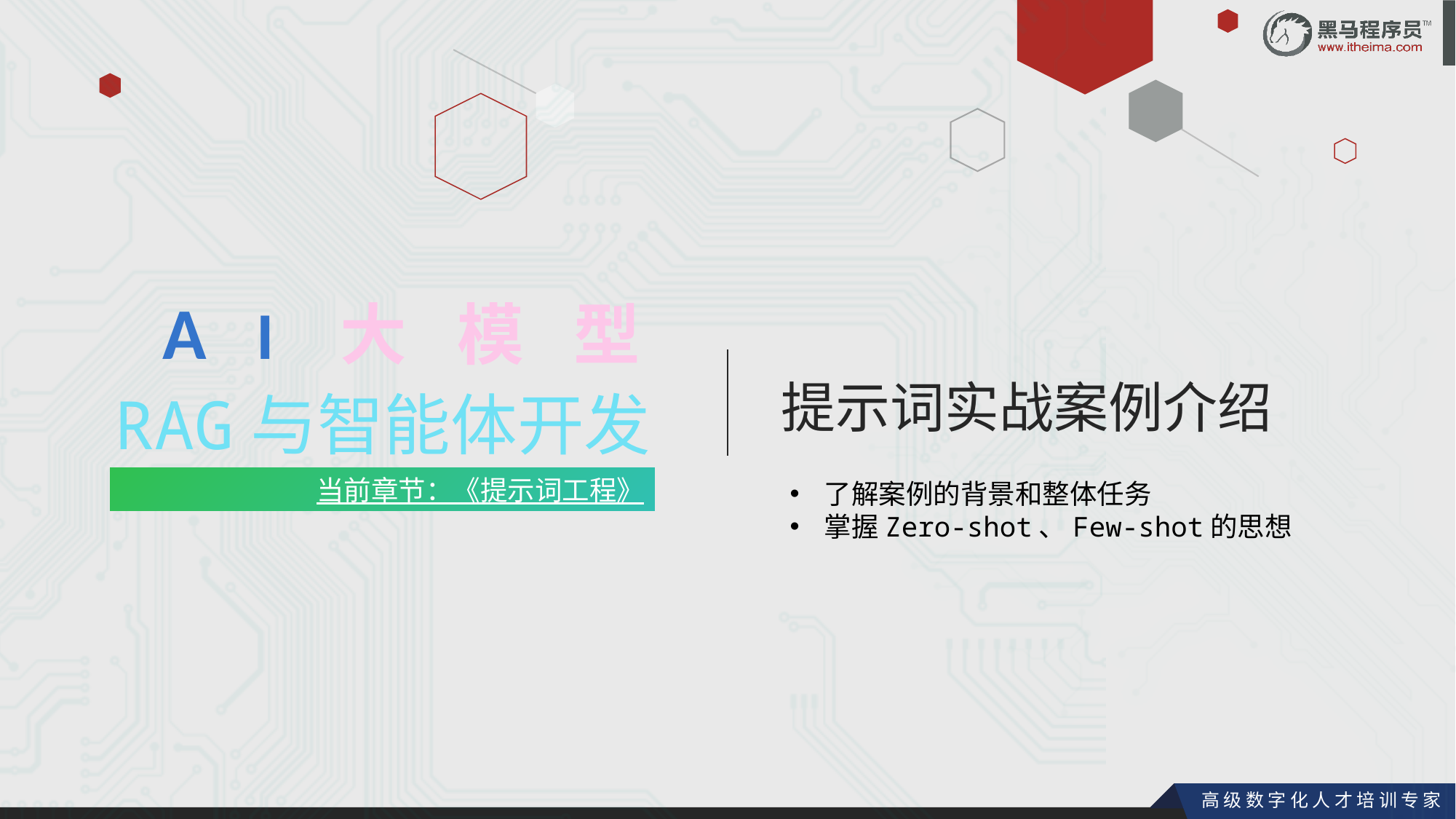

AI大模型
提示词实战案例介绍
RAG与智能体开发
当前章节：《提示词工程》
了解案例的背景和整体任务
掌握Zero-shot、Few-shot的思想